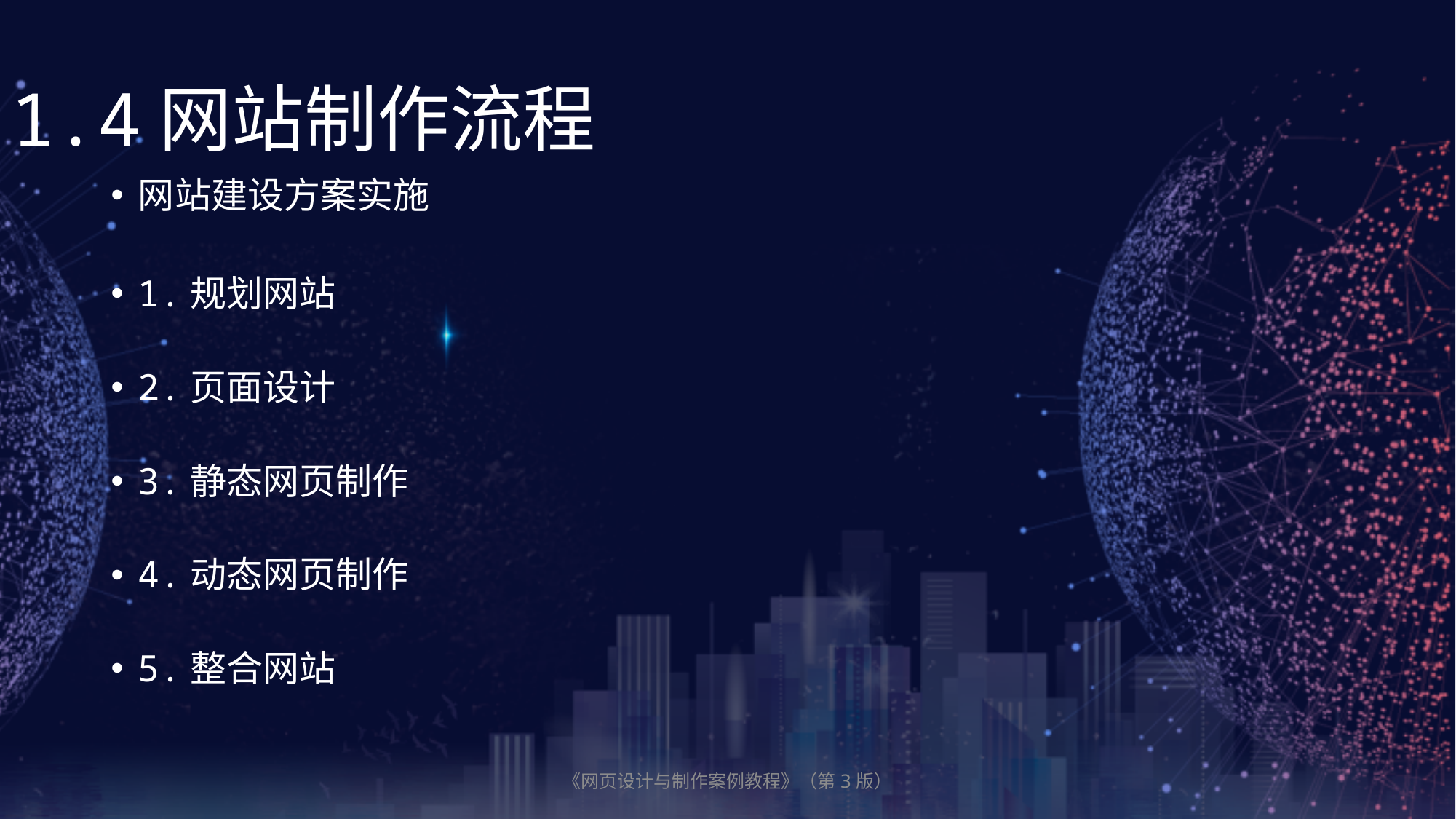

1.4网站制作流程
网站建设方案实施
1.规划网站
2.页面设计
3.静态网页制作
4.动态网页制作
5.整合网站
《网页设计与制作案例教程》（第3版）